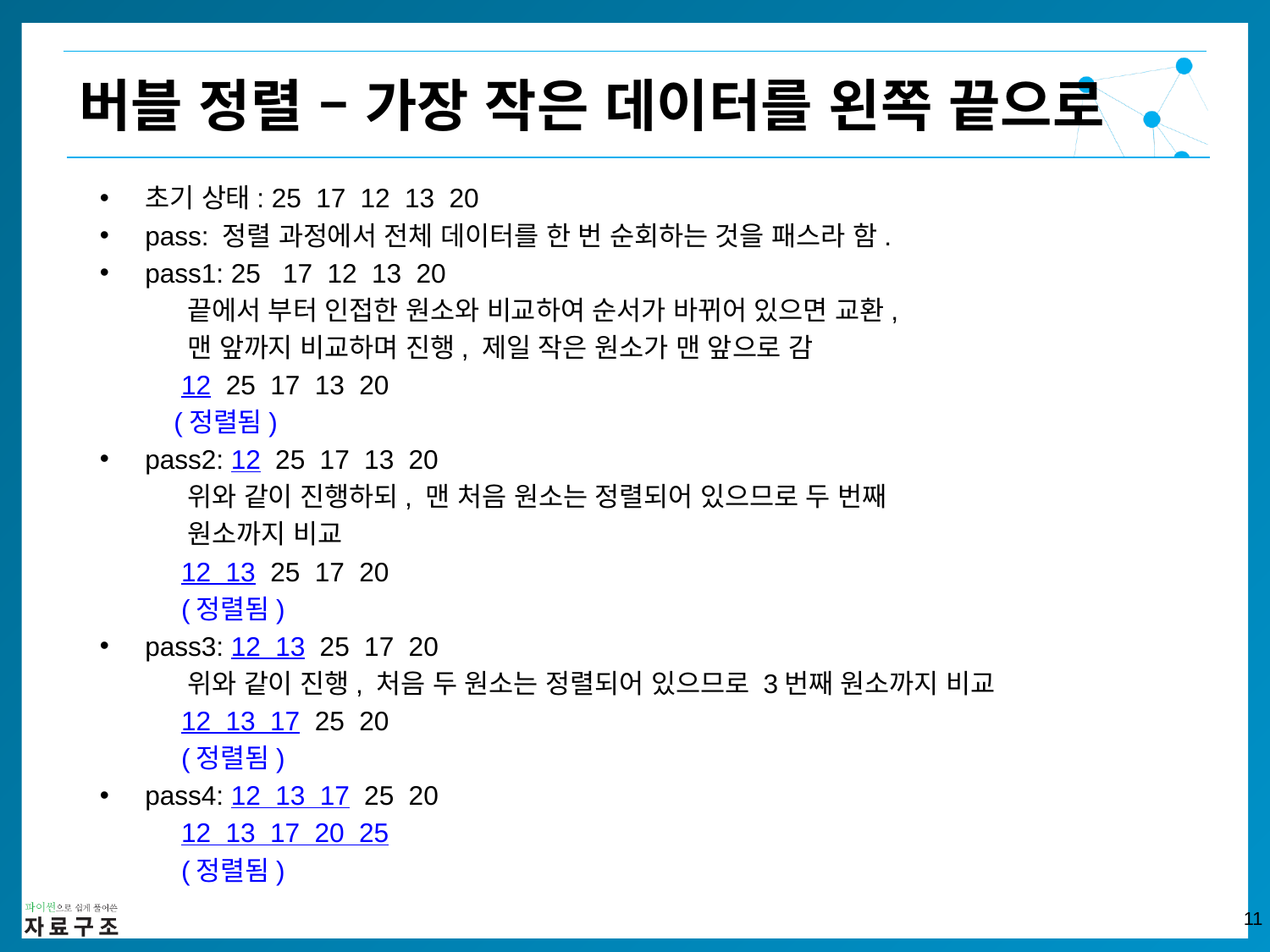

버블 정렬 – 가장 작은 데이터를 왼쪽 끝으로
초기 상태: 25  17  12  13  20
pass: 정렬 과정에서 전체 데이터를 한 번 순회하는 것을 패스라 함.
pass1: 25   17  12  13  20
           끝에서 부터 인접한 원소와 비교하여 순서가 바뀌어 있으면 교환,
           맨 앞까지 비교하며 진행, 제일 작은 원소가 맨 앞으로 감
           12  25  17  13  20
          (정렬됨)
pass2: 12  25  17  13  20
           위와 같이 진행하되, 맨 처음 원소는 정렬되어 있으므로 두 번째
           원소까지 비교
           12  13  25  17  20
           (정렬됨)
pass3: 12  13  25  17  20
           위와 같이 진행, 처음 두 원소는 정렬되어 있으므로 3번째 원소까지 비교
           12  13  17  25  20
           (정렬됨)
pass4: 12  13  17  25  20
           12  13  17  20  25
           (정렬됨)